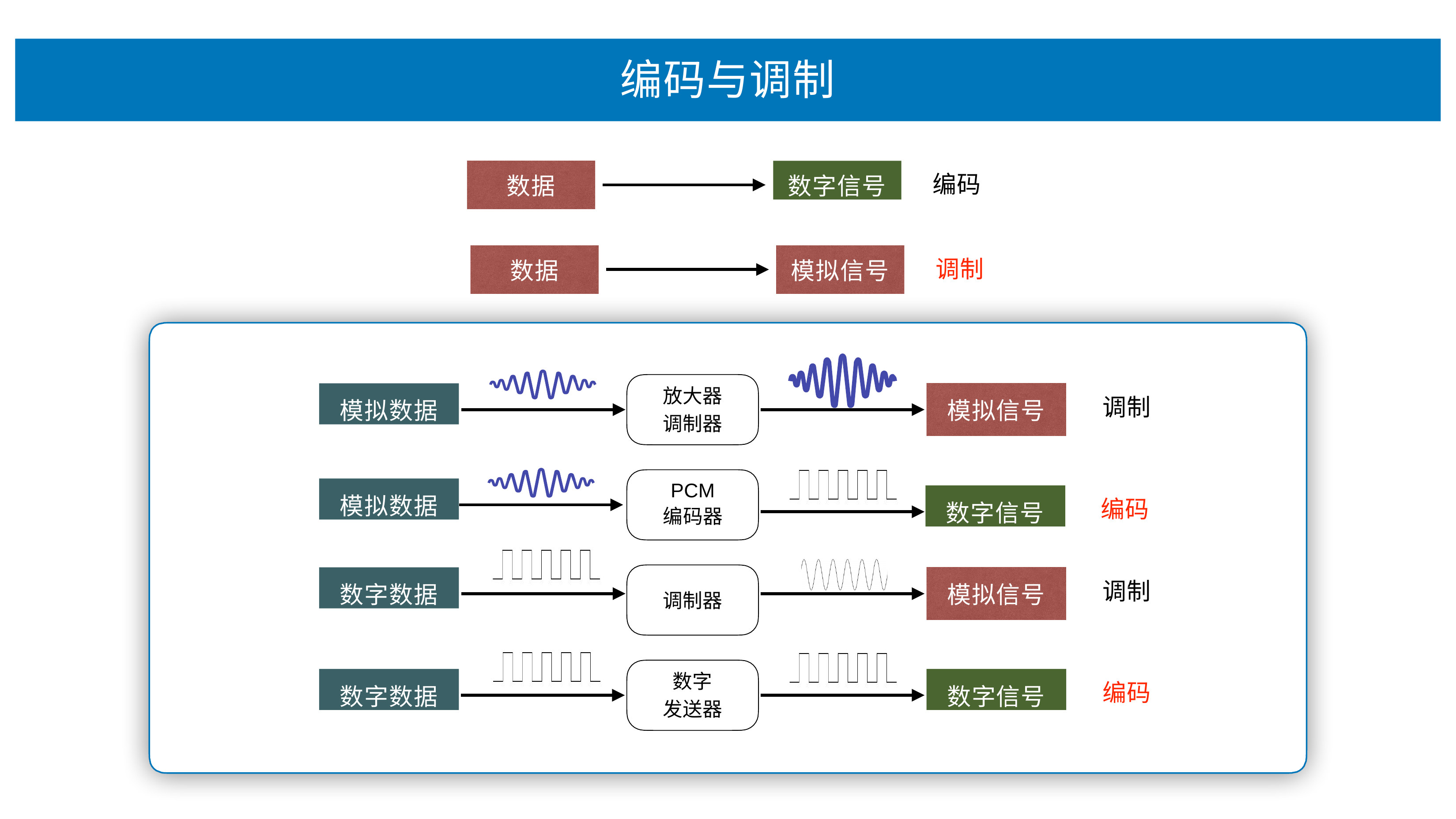

# 编码与调制
编码与调制

数字信号
编码
数据

调制
数据
模拟信号

放⼤器 调制器

模拟数据

调制
模拟信号

PCM
编码器

模拟数据
数字信号
编码

数字数据

调制
模拟信号
调制器

数字 发送器
数字数据
数字信号
编码